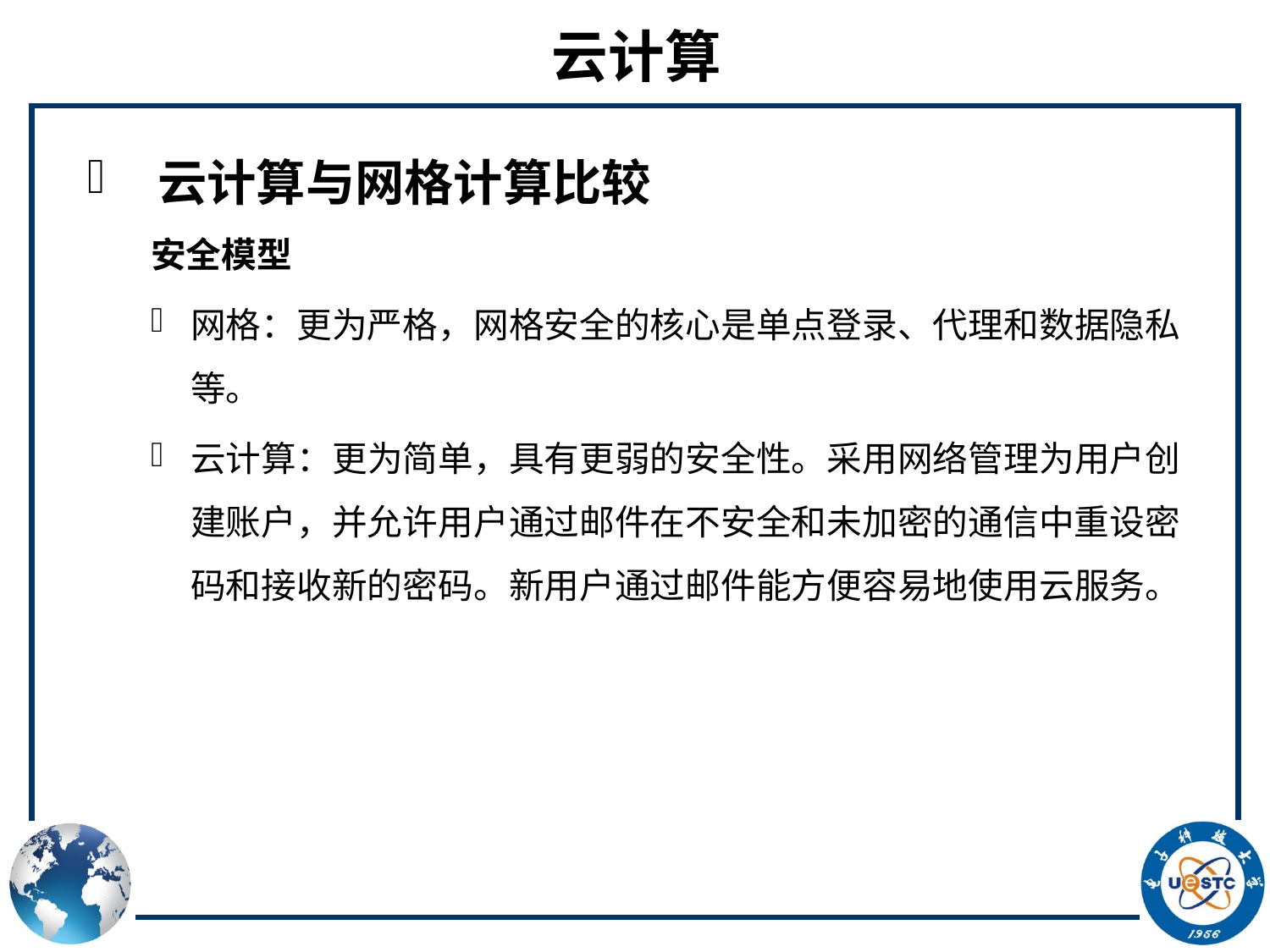

# 云计算
 云计算与网格计算比较
安全模型
网格：更为严格，网格安全的核心是单点登录、代理和数据隐私等。
云计算：更为简单，具有更弱的安全性。采用网络管理为用户创建账户，并允许用户通过邮件在不安全和未加密的通信中重设密码和接收新的密码。新用户通过邮件能方便容易地使用云服务。